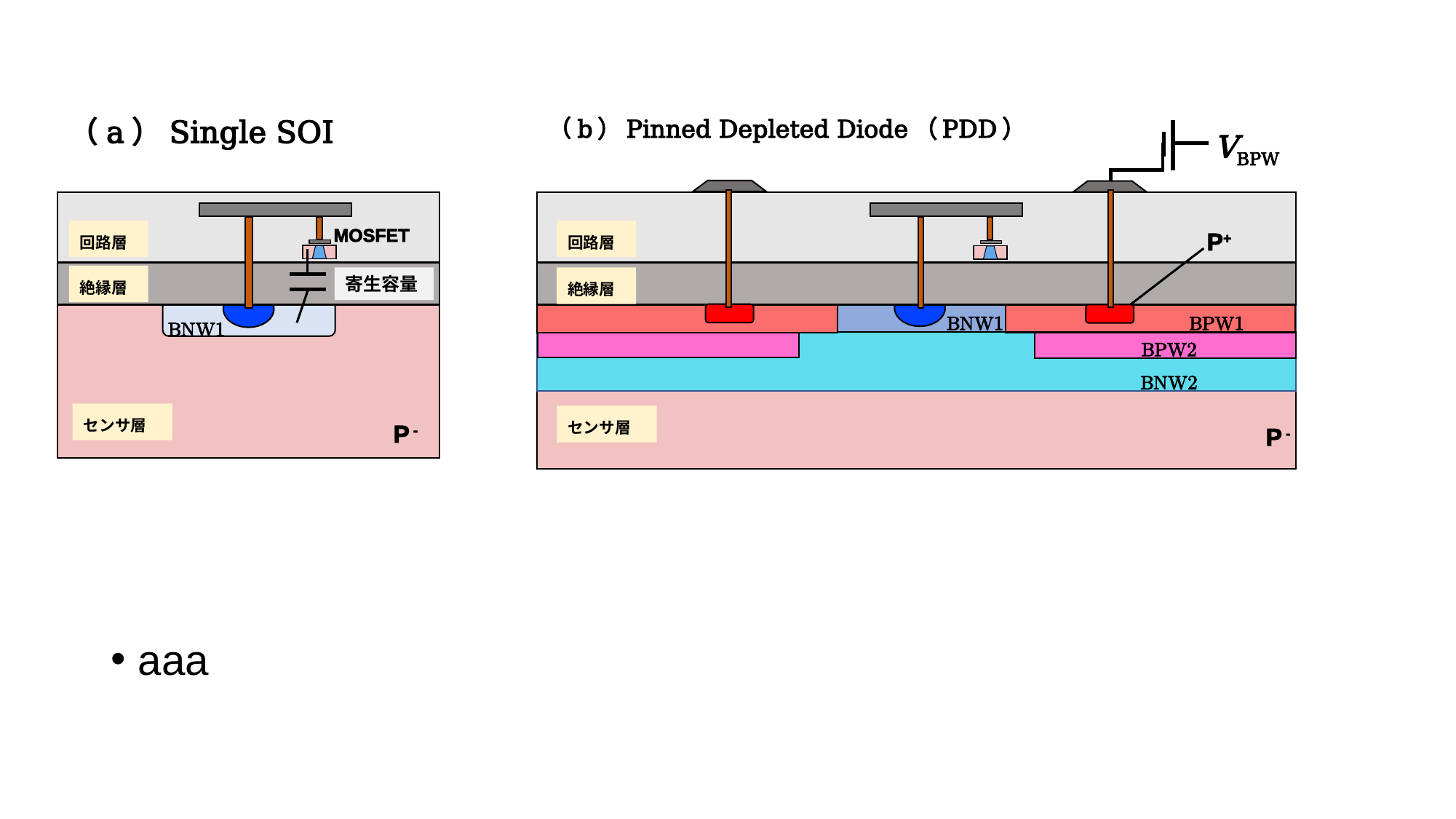

（a）Single SOI
（b）Pinned Depleted Diode（PDD）
VBPW

回路層
回路層
MOSFET
P+

絶縁層
寄生容量
絶縁層

BNW1
BPW1
BNW1

BPW2
BNW2
センサ層
センサ層
P -
P -
aaa